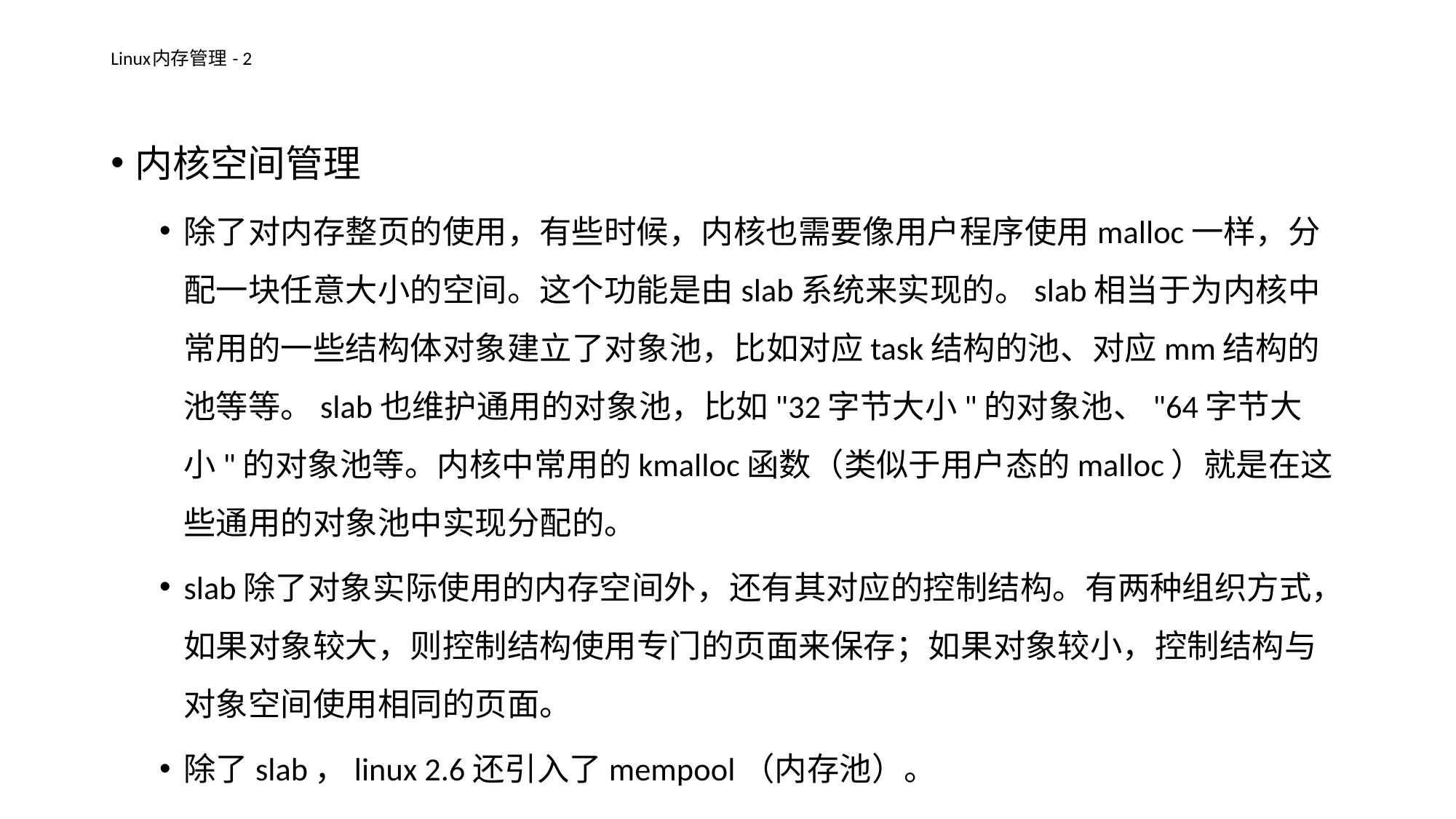

# Linux内存管理 - 2
内核空间管理
除了对内存整页的使用，有些时候，内核也需要像用户程序使用malloc一样，分配一块任意大小的空间。这个功能是由slab系统来实现的。slab相当于为内核中常用的一些结构体对象建立了对象池，比如对应task结构的池、对应mm结构的池等等。slab也维护通用的对象池，比如"32字节大小"的对象池、"64字节大小"的对象池等。内核中常用的kmalloc函数（类似于用户态的malloc）就是在这些通用的对象池中实现分配的。
slab除了对象实际使用的内存空间外，还有其对应的控制结构。有两种组织方式，如果对象较大，则控制结构使用专门的页面来保存；如果对象较小，控制结构与对象空间使用相同的页面。
除了slab，linux 2.6还引入了mempool（内存池）。